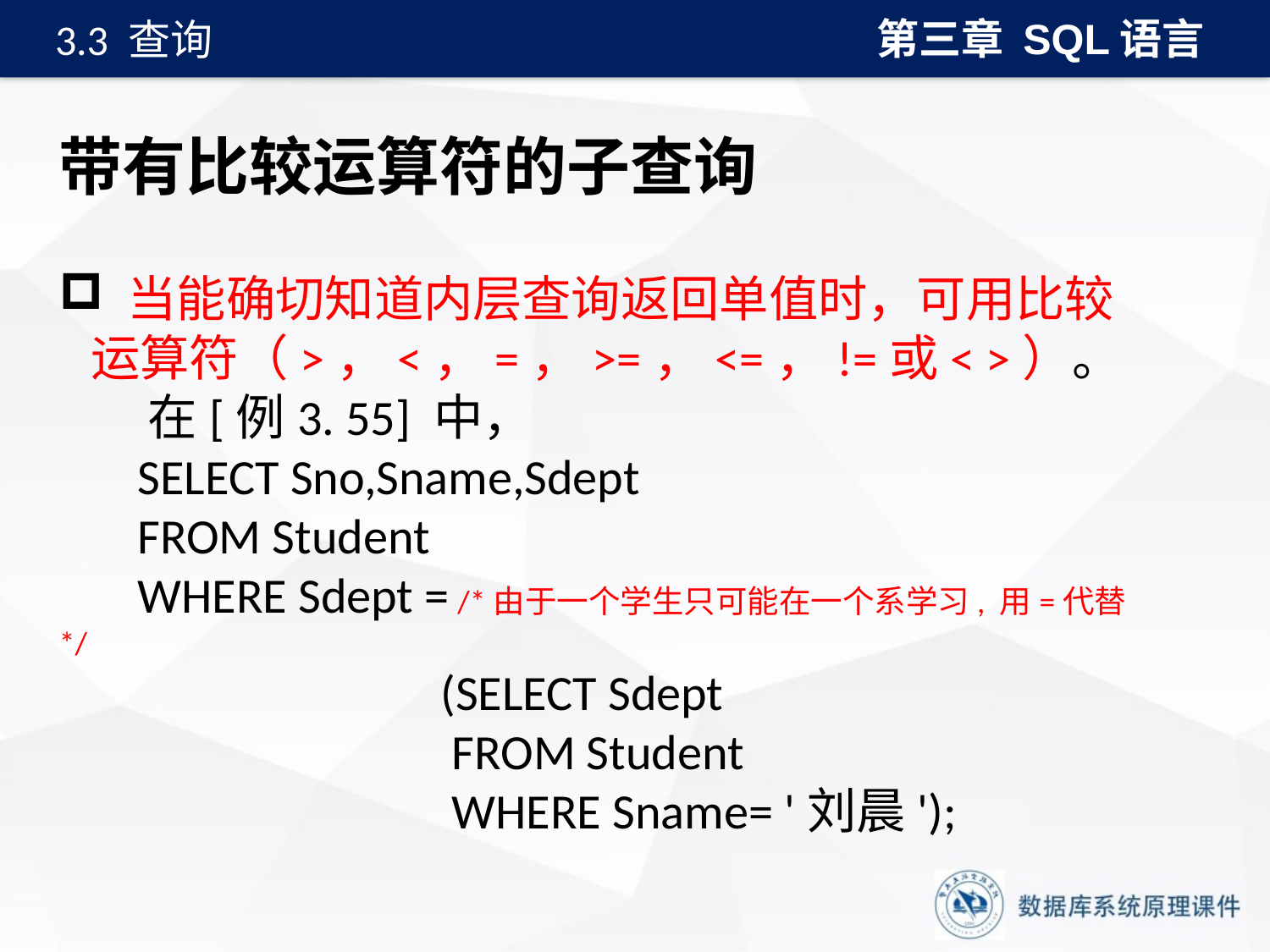

第三章 SQL语言
3.3 查询
# 带有比较运算符的子查询
 当能确切知道内层查询返回单值时，可用比较运算符（>，<，=，>=，<=，!=或< >）。
       在[例3. 55] 中，
       SELECT Sno,Sname,Sdept
       FROM Student
       WHERE Sdept = /*由于一个学生只可能在一个系学习, 用=代替*/
                                  (SELECT Sdept
                                   FROM Student
                                   WHERE Sname= '刘晨');